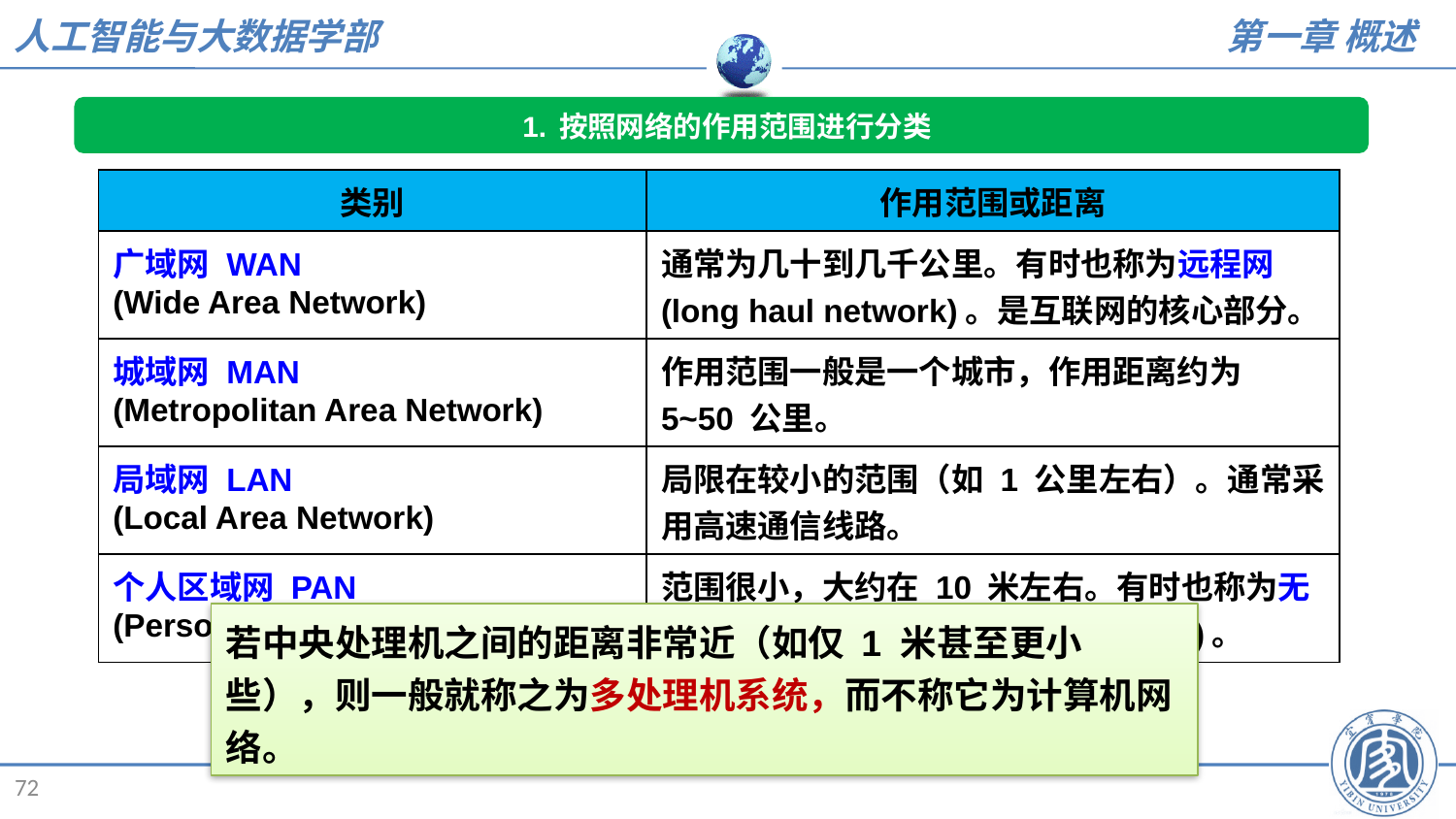

1. 按照网络的作用范围进行分类
| 类别 | 作用范围或距离 |
| --- | --- |
| 广域网 WAN (Wide Area Network) | 通常为几十到几千公里。有时也称为远程网(long haul network)。是互联网的核心部分。 |
| 城域网 MAN (Metropolitan Area Network) | 作用范围一般是一个城市，作用距离约为 5~50 公里。 |
| 局域网 LAN (Local Area Network) | 局限在较小的范围（如 1 公里左右）。通常采用高速通信线路。 |
| 个人区域网 PAN (Personal Area Network) | 范围很小，大约在 10 米左右。有时也称为无线个人区域网 WPAN (Wireless PAN)。 |
若中央处理机之间的距离非常近（如仅 1 米甚至更小些），则一般就称之为多处理机系统，而不称它为计算机网络。
72